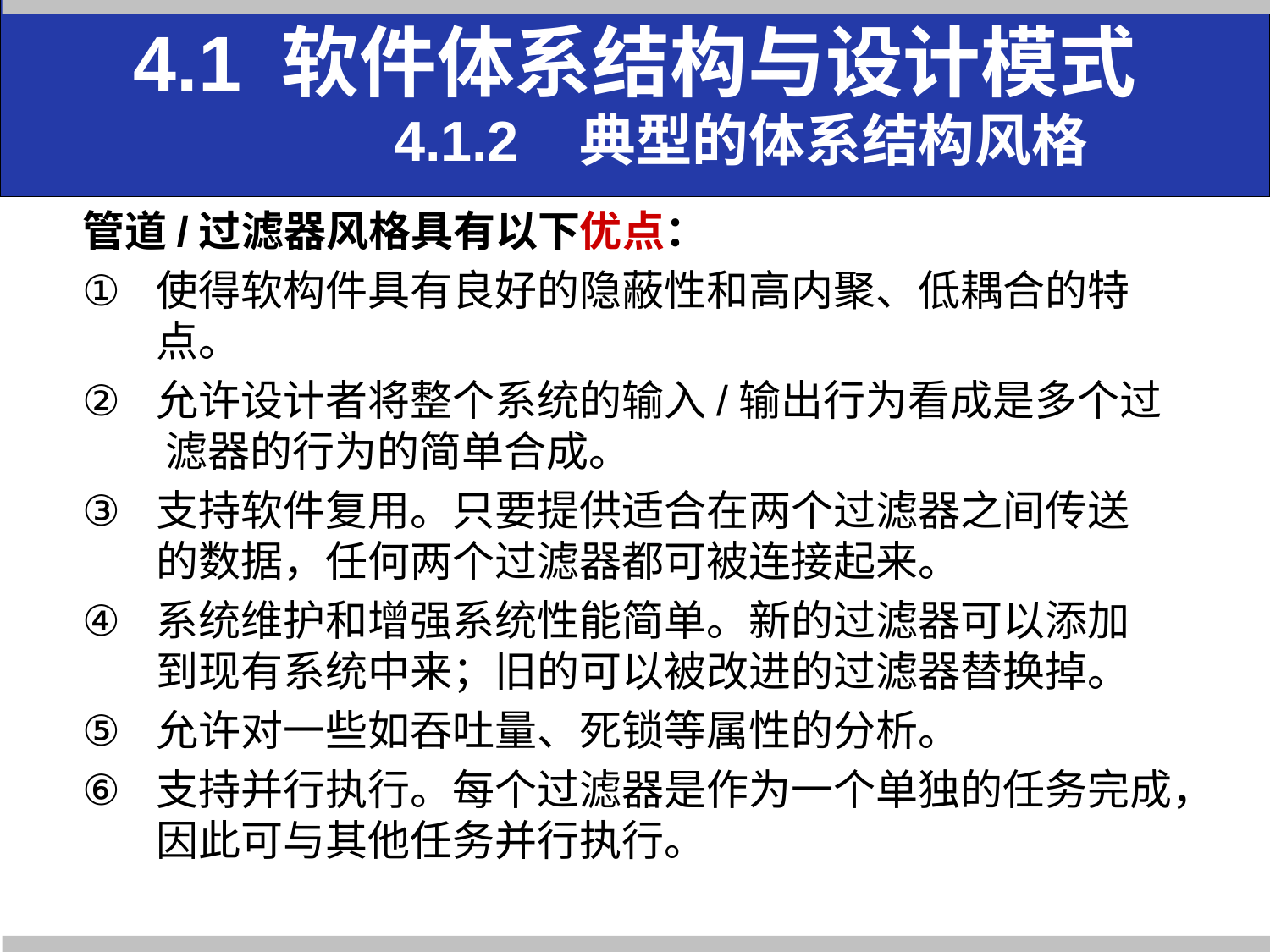

4.1 软件体系结构与设计模式
           4.1.2   典型的体系结构风格
管道/过滤器风格具有以下优点：
使得软构件具有良好的隐蔽性和高内聚、低耦合的特     点。
允许设计者将整个系统的输入/输出行为看成是多个过     滤器的行为的简单合成。
支持软件复用。只要提供适合在两个过滤器之间传送    的数据，任何两个过滤器都可被连接起来。
系统维护和增强系统性能简单。新的过滤器可以添加     到现有系统中来；旧的可以被改进的过滤器替换掉。
允许对一些如吞吐量、死锁等属性的分析。
支持并行执行。每个过滤器是作为一个单独的任务完成，因此可与其他任务并行执行。
397